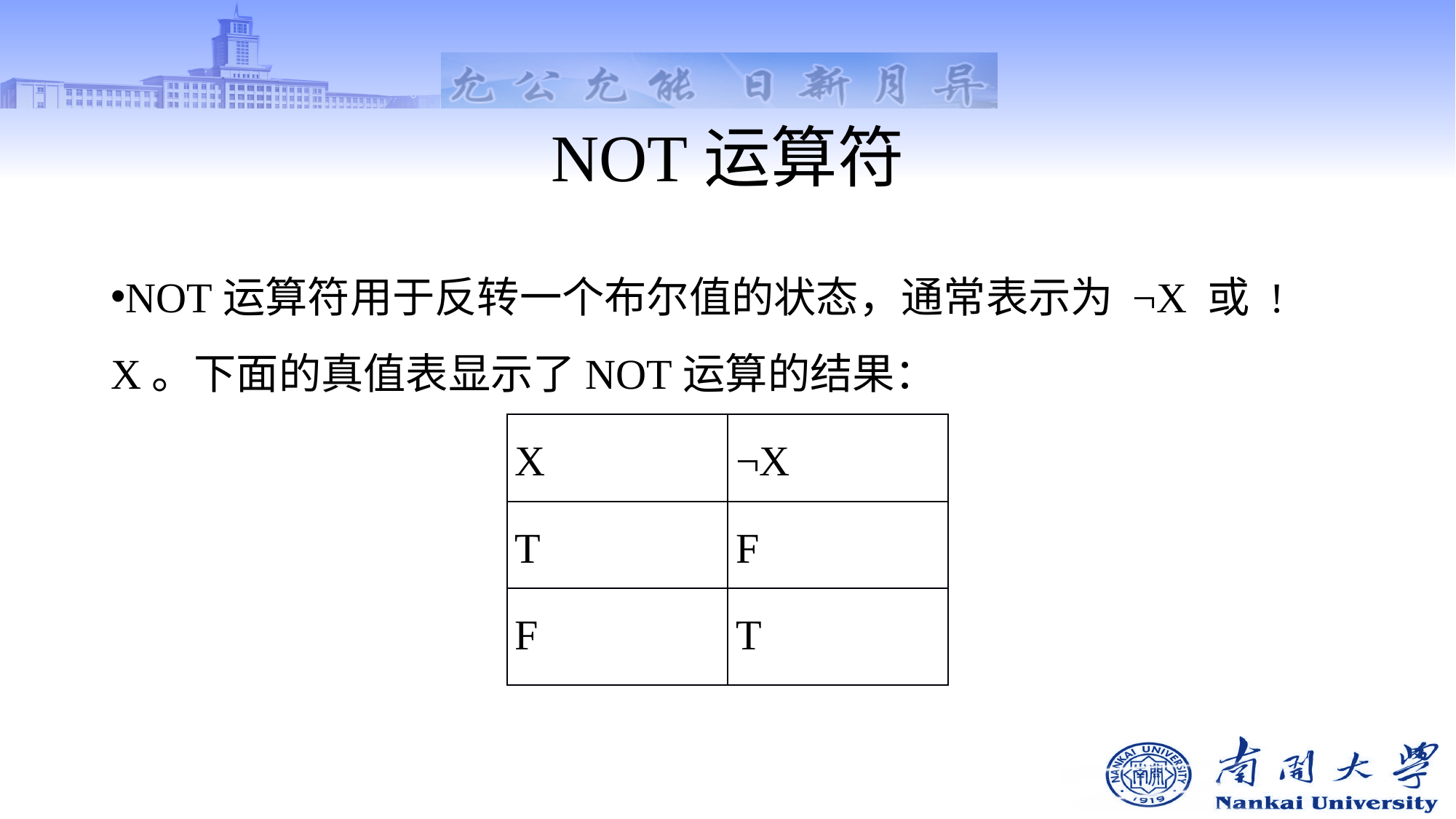

# NOT运算符
NOT运算符用于反转一个布尔值的状态，通常表示为 ¬X 或 !X。下面的真值表显示了NOT运算的结果：
| X | ¬X |
| --- | --- |
| T | F |
| F | T |